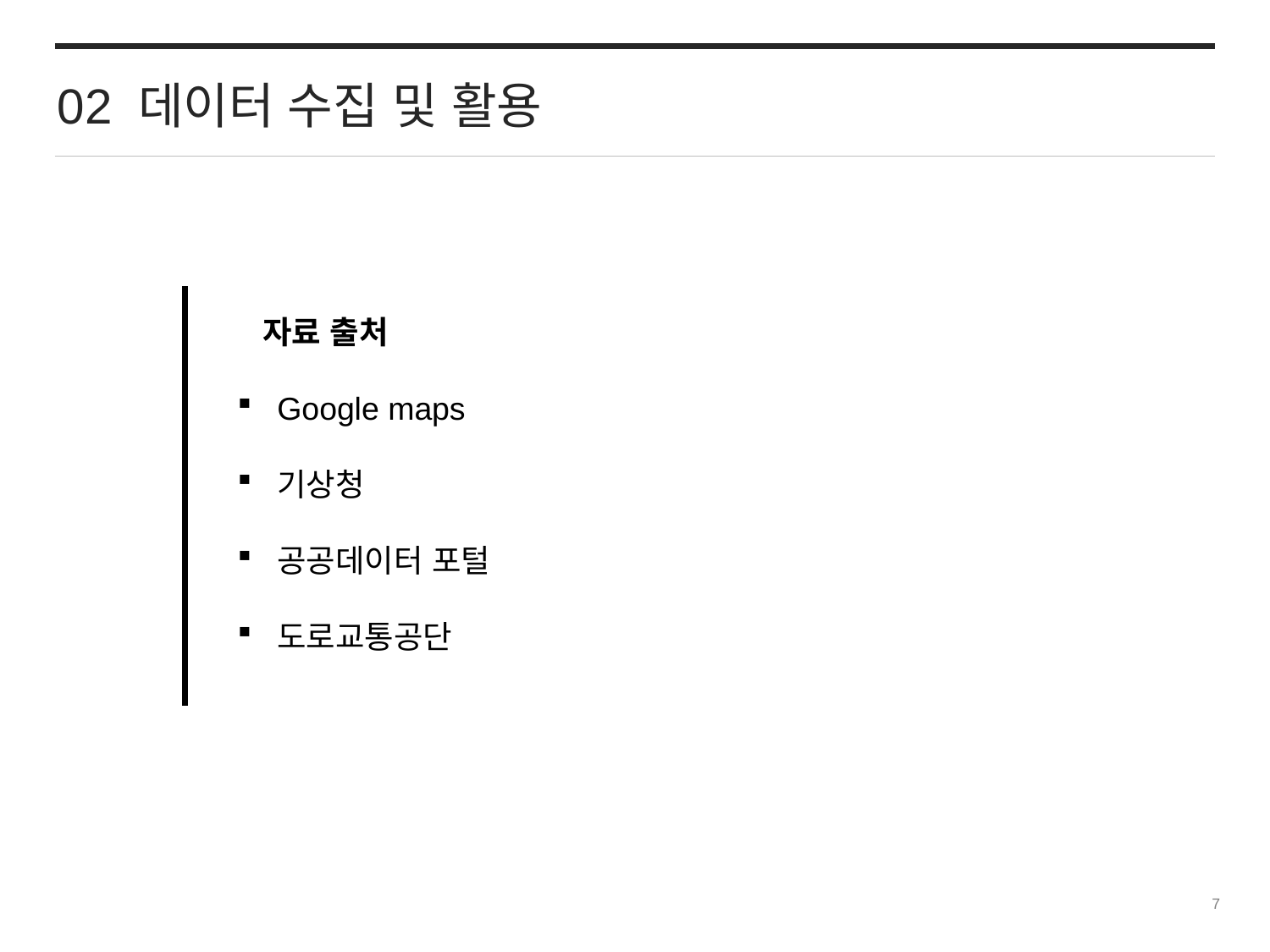

02 데이터 수집 및 활용
  자료 출처
Google maps
기상청
공공데이터 포털
도로교통공단